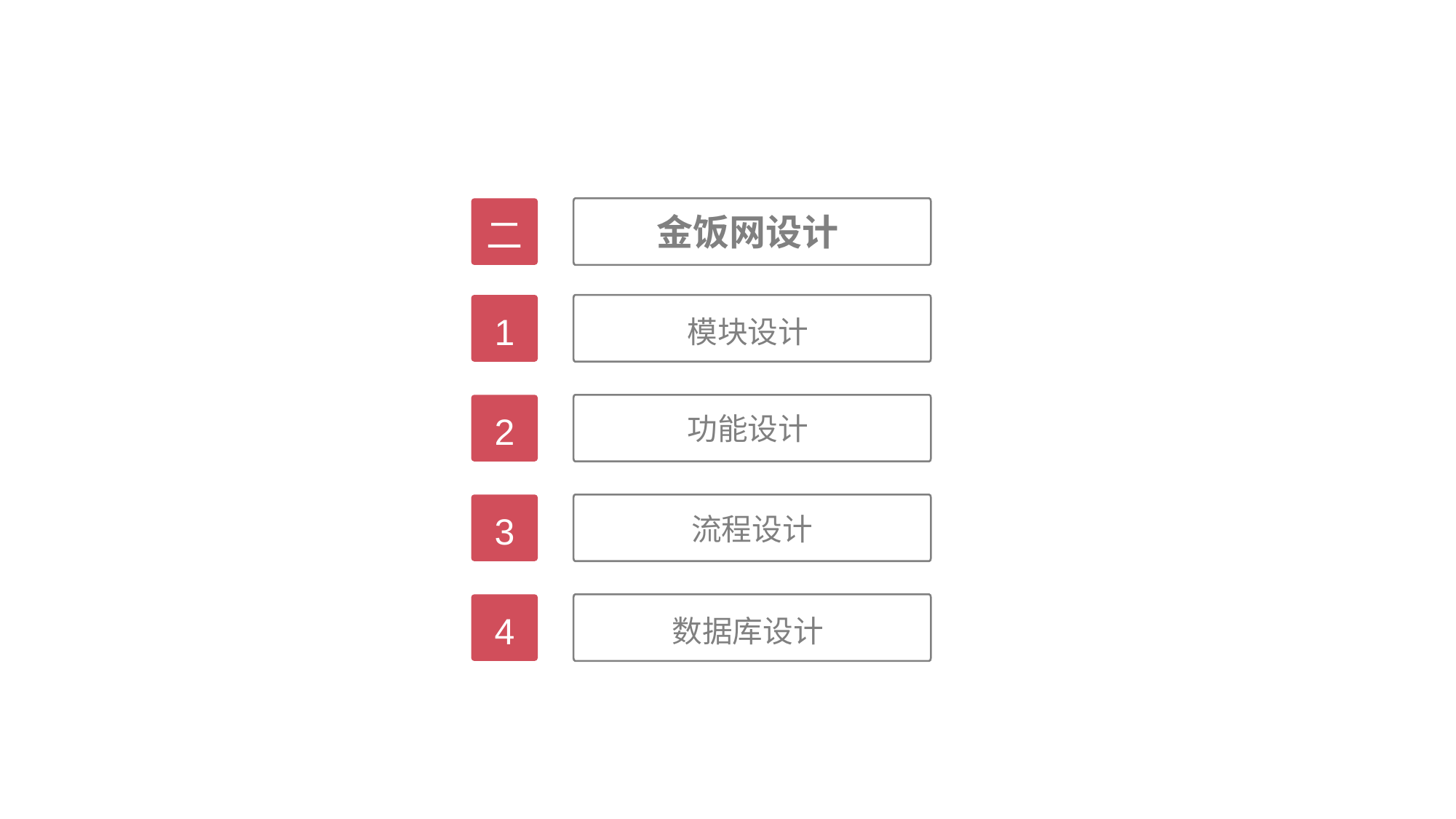

二

金饭网设计

1

模块设计

2

功能设计

3

流程设计

4

数据库设计